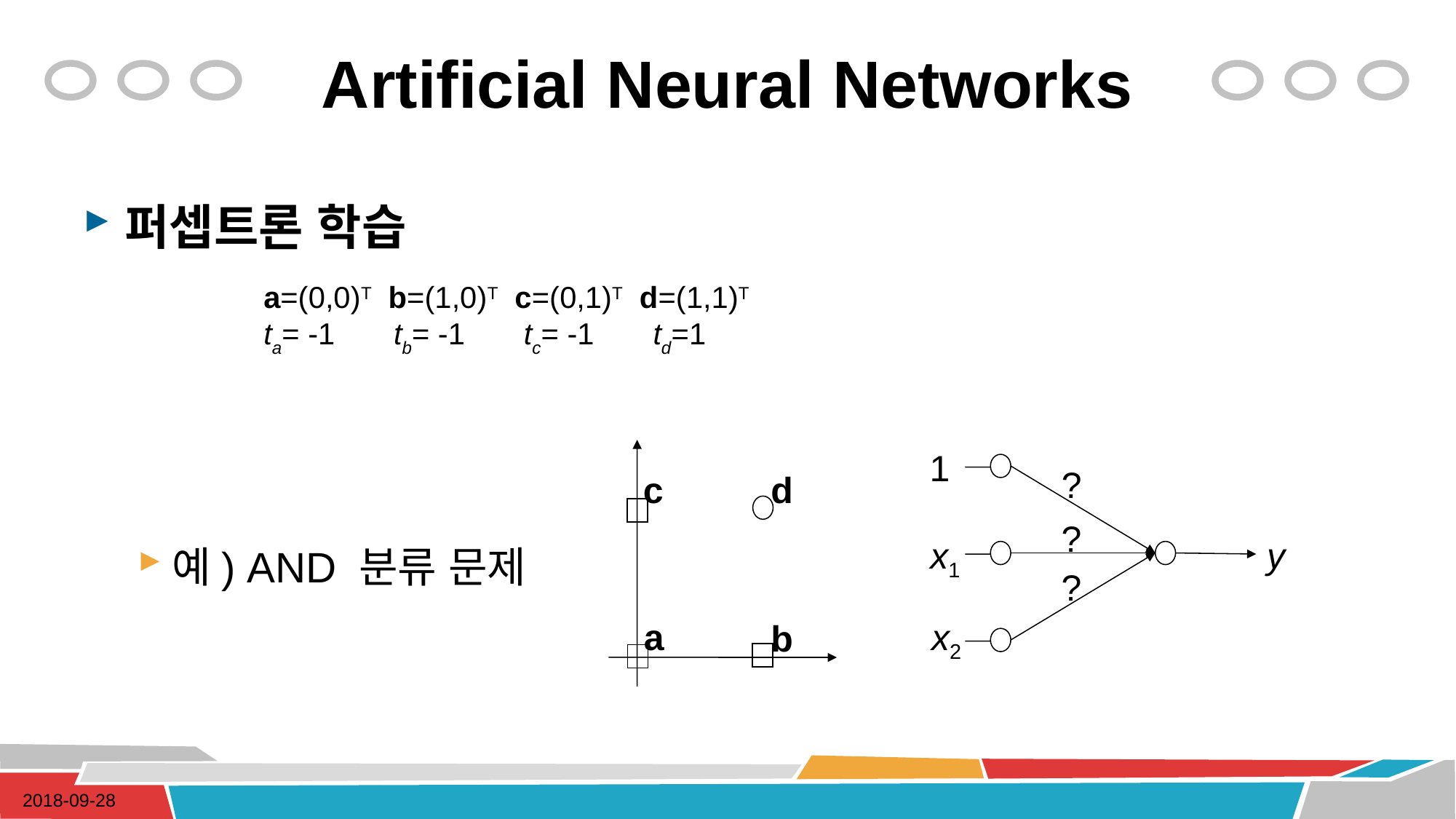

# Artificial Neural Networks
퍼셉트론 학습

예) AND 분류 문제
a=(0,0)T  b=(1,0)T  c=(0,1)T  d=(1,1)T
ta= -1       tb= -1       tc= -1       td=1

1

?
c
d

?
x1
y

?
a
x2
b

2018-09-28